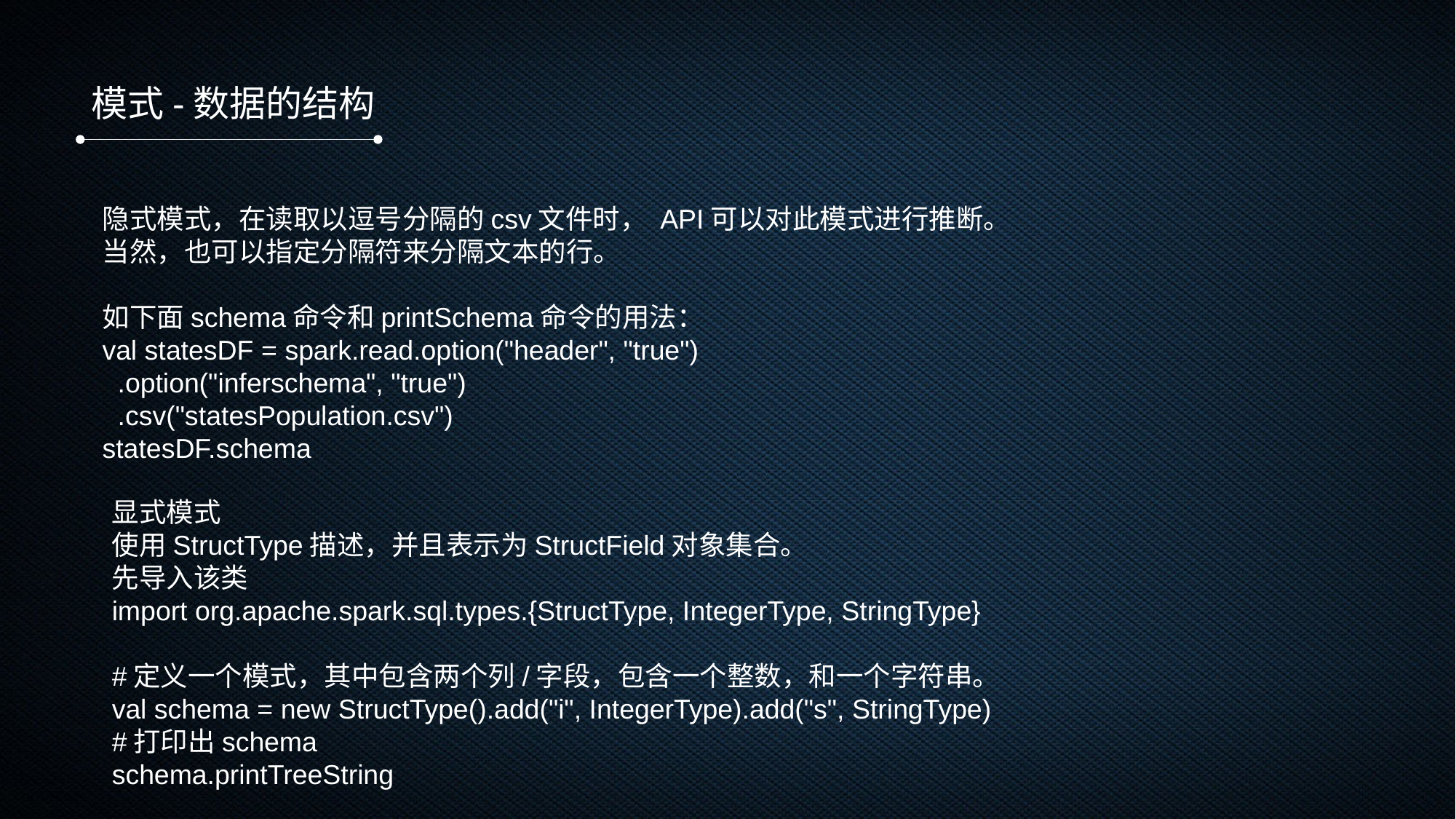

模式-数据的结构
隐式模式，在读取以逗号分隔的csv文件时， API可以对此模式进行推断。
当然，也可以指定分隔符来分隔文本的行。

如下面schema命令和printSchema命令的用法：
val statesDF = spark.read.option("header", "true")
  .option("inferschema", "true")
  .csv("statesPopulation.csv")
statesDF.schema
显式模式
使用StructType描述，并且表示为StructField对象集合。
先导入该类
import org.apache.spark.sql.types.{StructType, IntegerType, StringType}

#定义一个模式，其中包含两个列/字段，包含一个整数，和一个字符串。
val schema = new StructType().add("i", IntegerType).add("s", StringType)
#打印出schema
schema.printTreeString